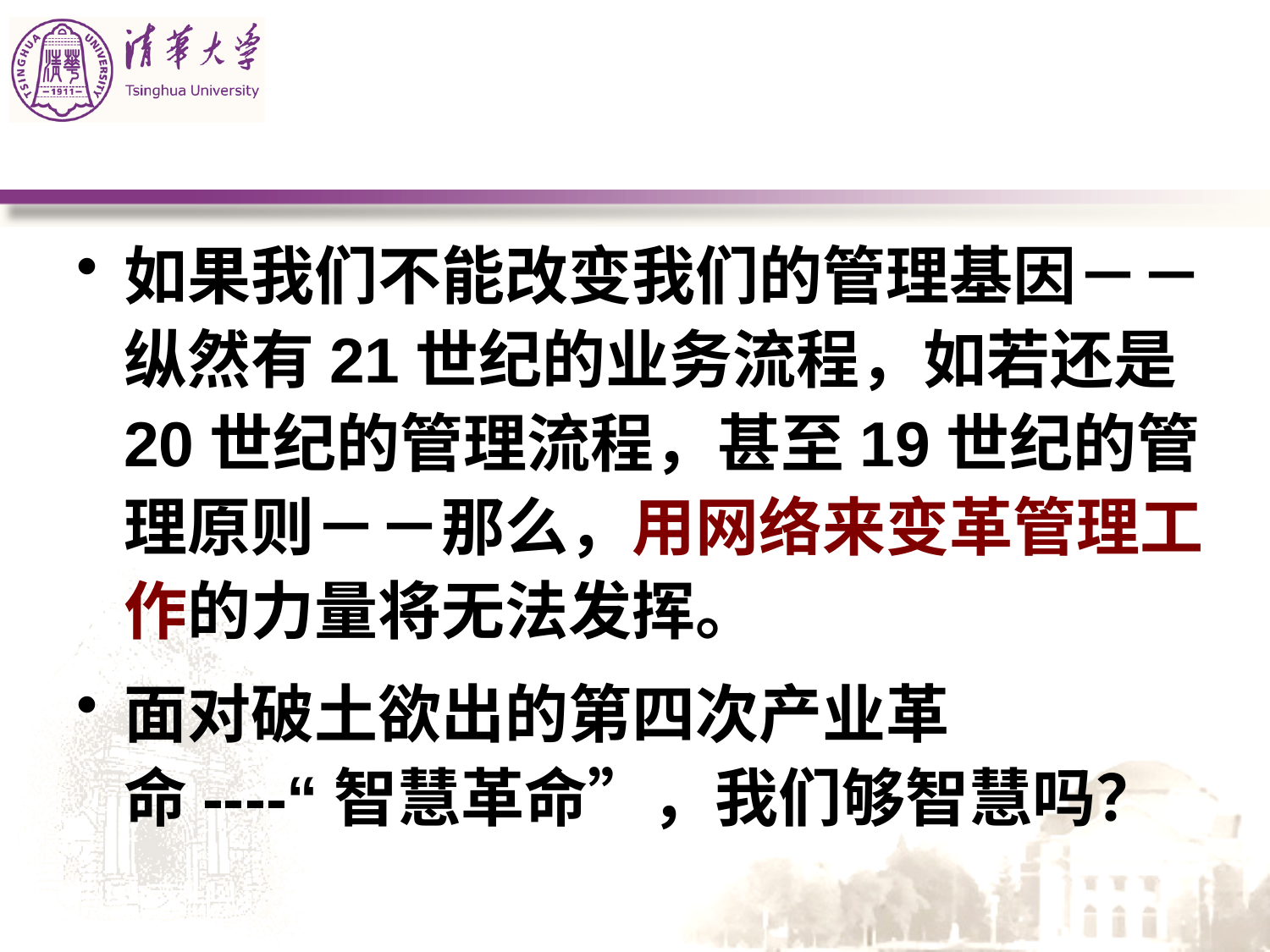

#
如果我们不能改变我们的管理基因－－纵然有21世纪的业务流程，如若还是20世纪的管理流程，甚至19世纪的管理原则－－那么，用网络来变革管理工作的力量将无法发挥。
面对破土欲出的第四次产业革命----“智慧革命”，我们够智慧吗？